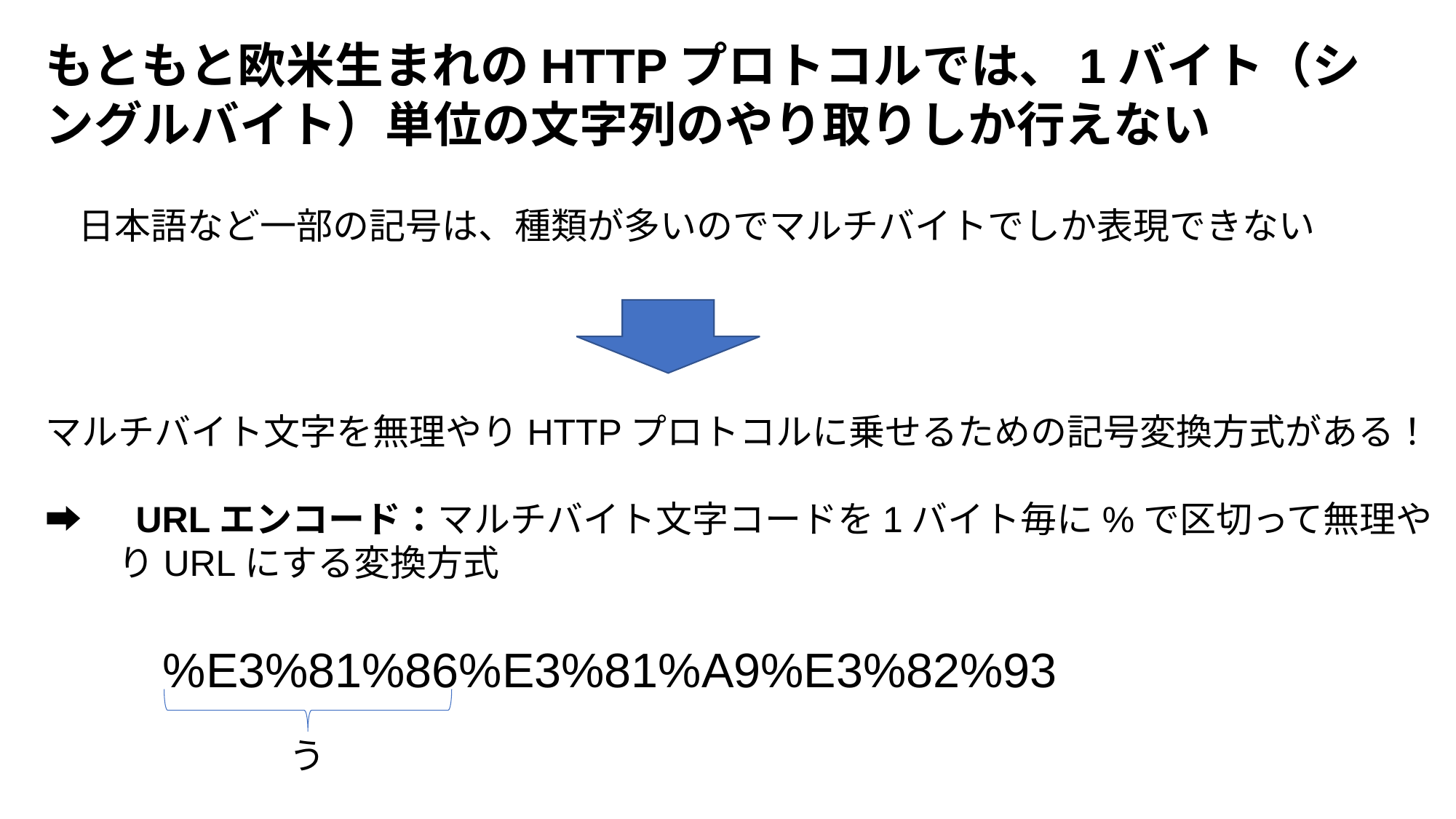

もともと欧米生まれのHTTPプロトコルでは、1バイト（シングルバイト）単位の文字列のやり取りしか行えない
日本語など一部の記号は、種類が多いのでマルチバイトでしか表現できない

マルチバイト文字を無理やりHTTPプロトコルに乗せるための記号変換方式がある！

➡　URLエンコード：マルチバイト文字コードを1バイト毎に%で区切って無理や
　　りURLにする変換方式

%E3%81%86%E3%81%A9%E3%82%93

う